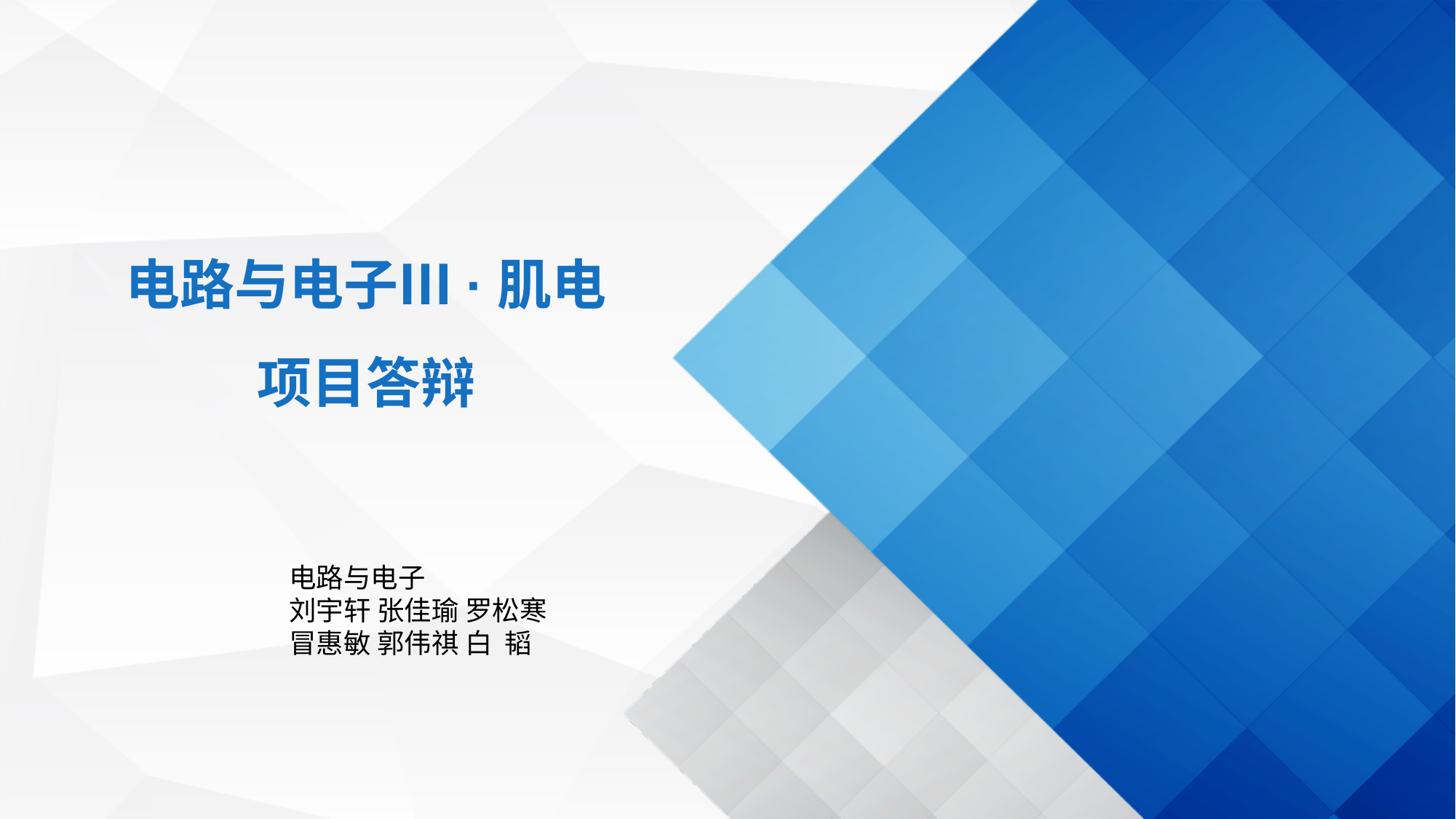

电路与电子Ⅲ·肌电
项目答辩
电路与电子
刘宇轩 张佳瑜 罗松寒
冒惠敏 郭伟祺 白  韬